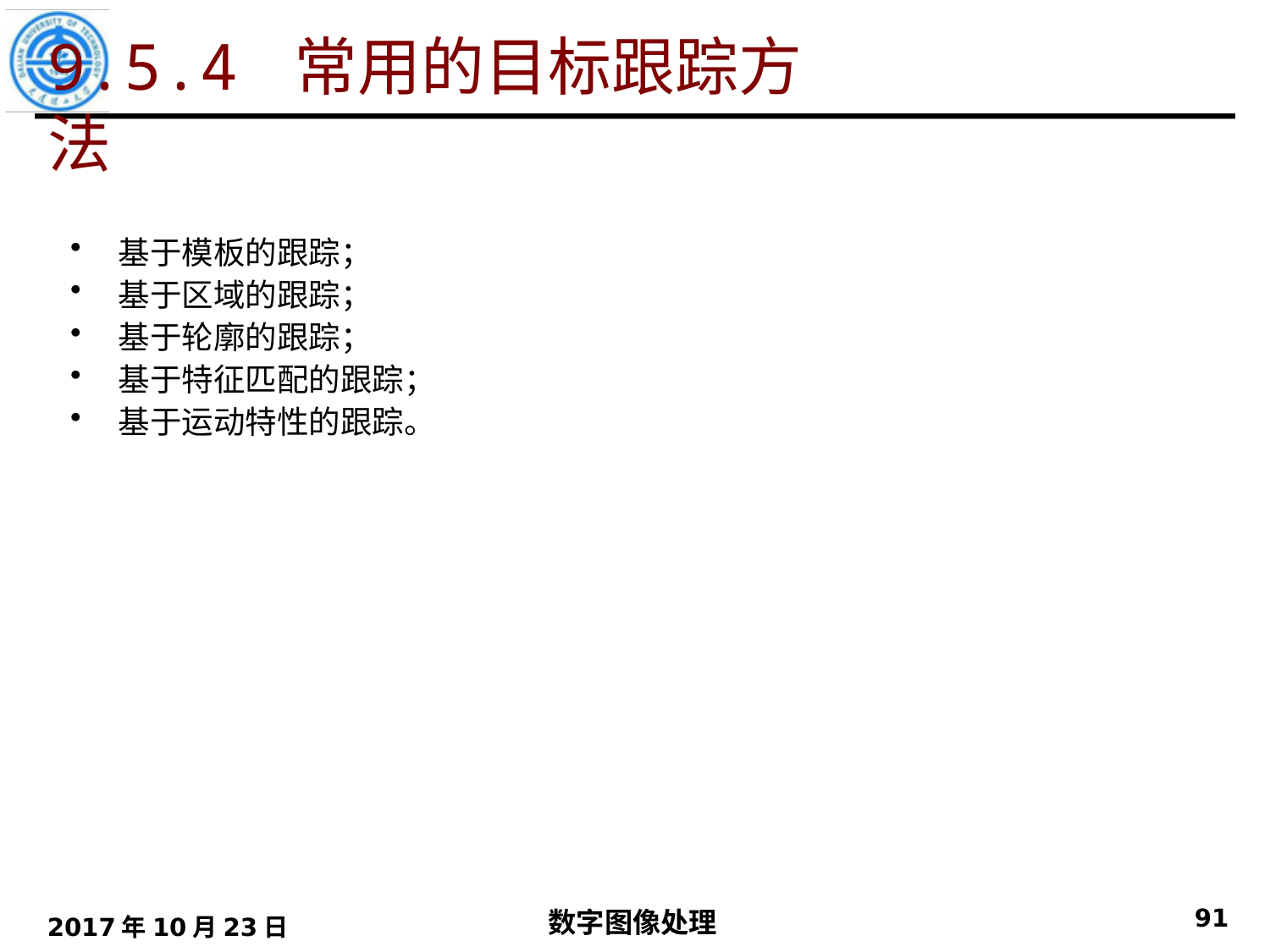

# 9.5.4 常用的目标跟踪方法
基于模板的跟踪；
基于区域的跟踪；
基于轮廓的跟踪；
基于特征匹配的跟踪；
基于运动特性的跟踪。